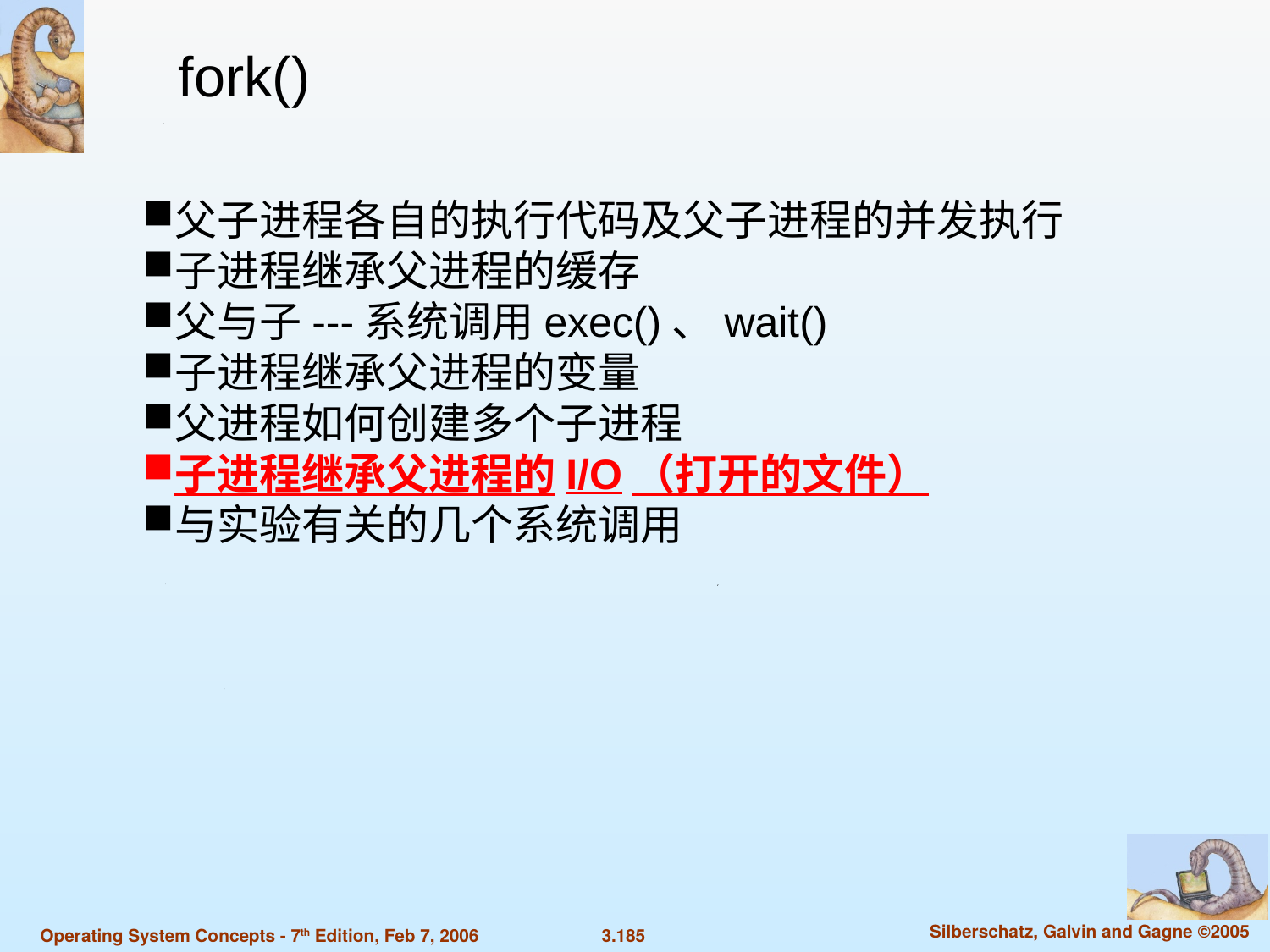

fork()
父子进程各自的执行代码及父子进程的并发执行
子进程继承父进程的缓存
父与子---系统调用exec()、wait()
子进程继承父进程的变量
父进程如何创建多个子进程
子进程继承父进程的I/O（打开的文件）
与实验有关的几个系统调用